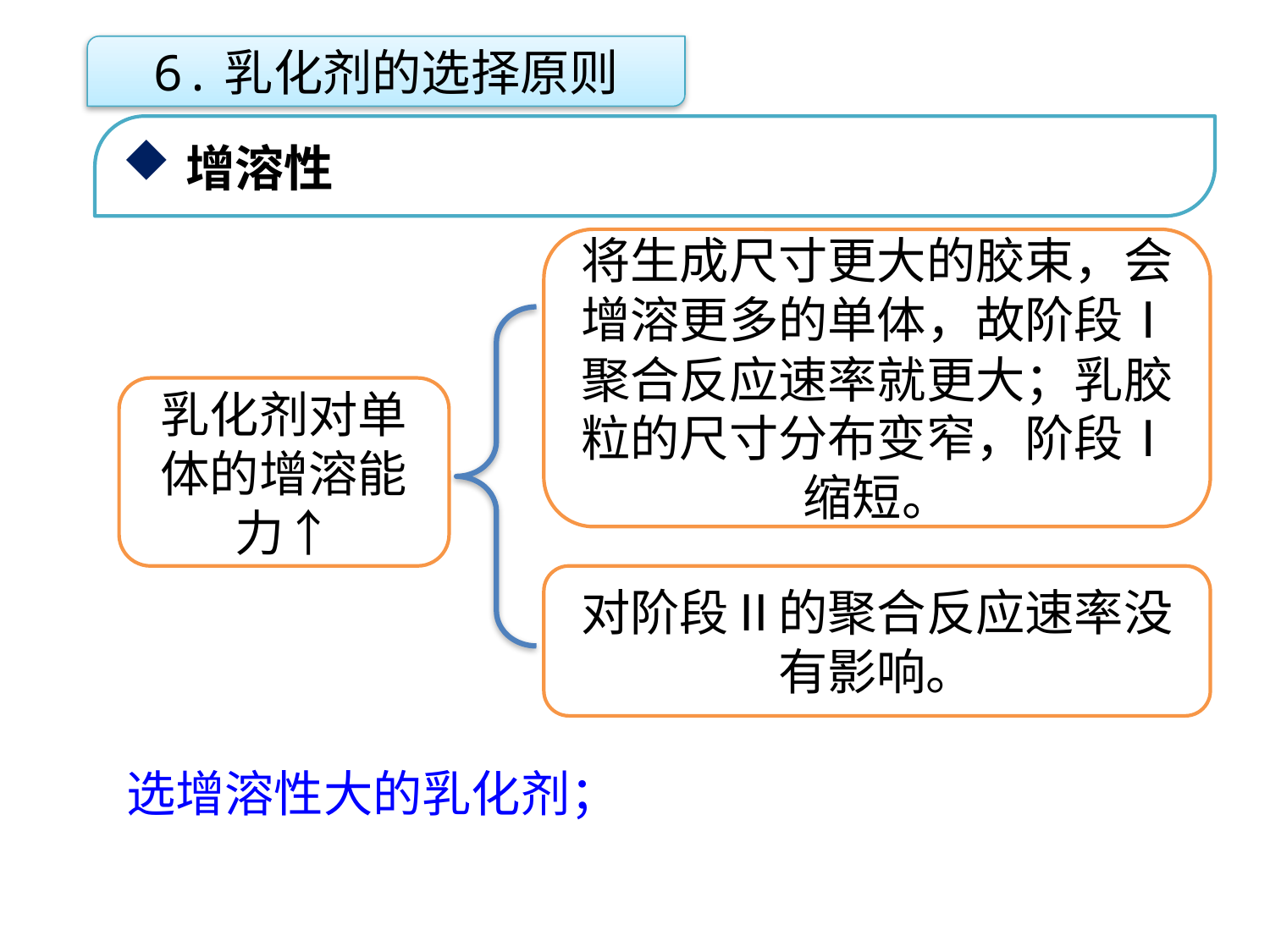

6.乳化剂的选择原则
增溶性
将生成尺寸更大的胶束，会增溶更多的单体，故阶段Ⅰ聚合反应速率就更大；乳胶粒的尺寸分布变窄，阶段Ⅰ缩短。
点击添加文本

乳化剂对单体的增溶能力↑
点击添加文本
对阶段Ⅱ的聚合反应速率没有影响。
点击添加文本
选增溶性大的乳化剂；
点击添加文本